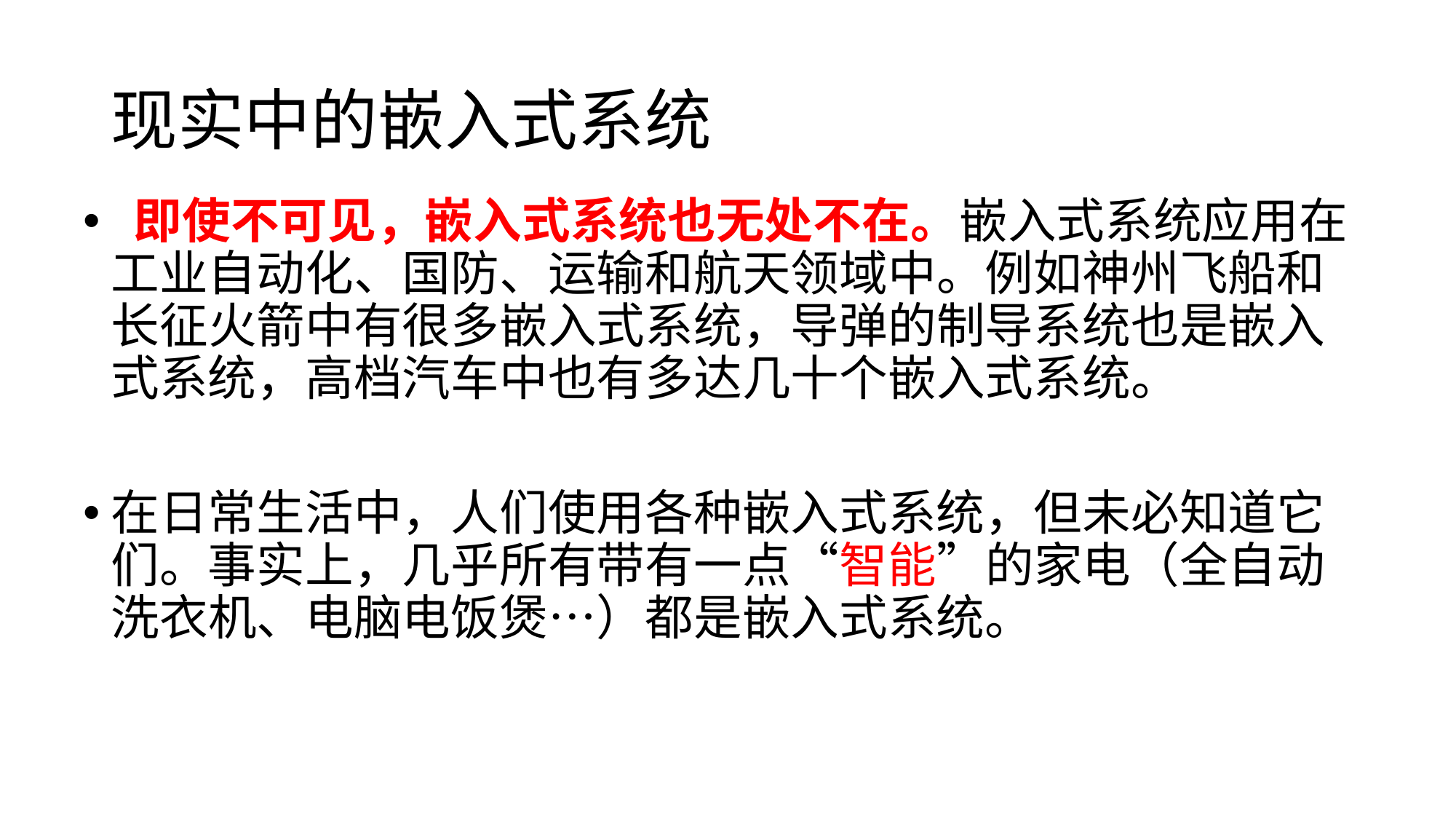

# 现实中的嵌入式系统
 即使不可见，嵌入式系统也无处不在。嵌入式系统应用在工业自动化、国防、运输和航天领域中。例如神州飞船和长征火箭中有很多嵌入式系统，导弹的制导系统也是嵌入式系统，高档汽车中也有多达几十个嵌入式系统。

在日常生活中，人们使用各种嵌入式系统，但未必知道它们。事实上，几乎所有带有一点“智能”的家电（全自动洗衣机、电脑电饭煲…）都是嵌入式系统。